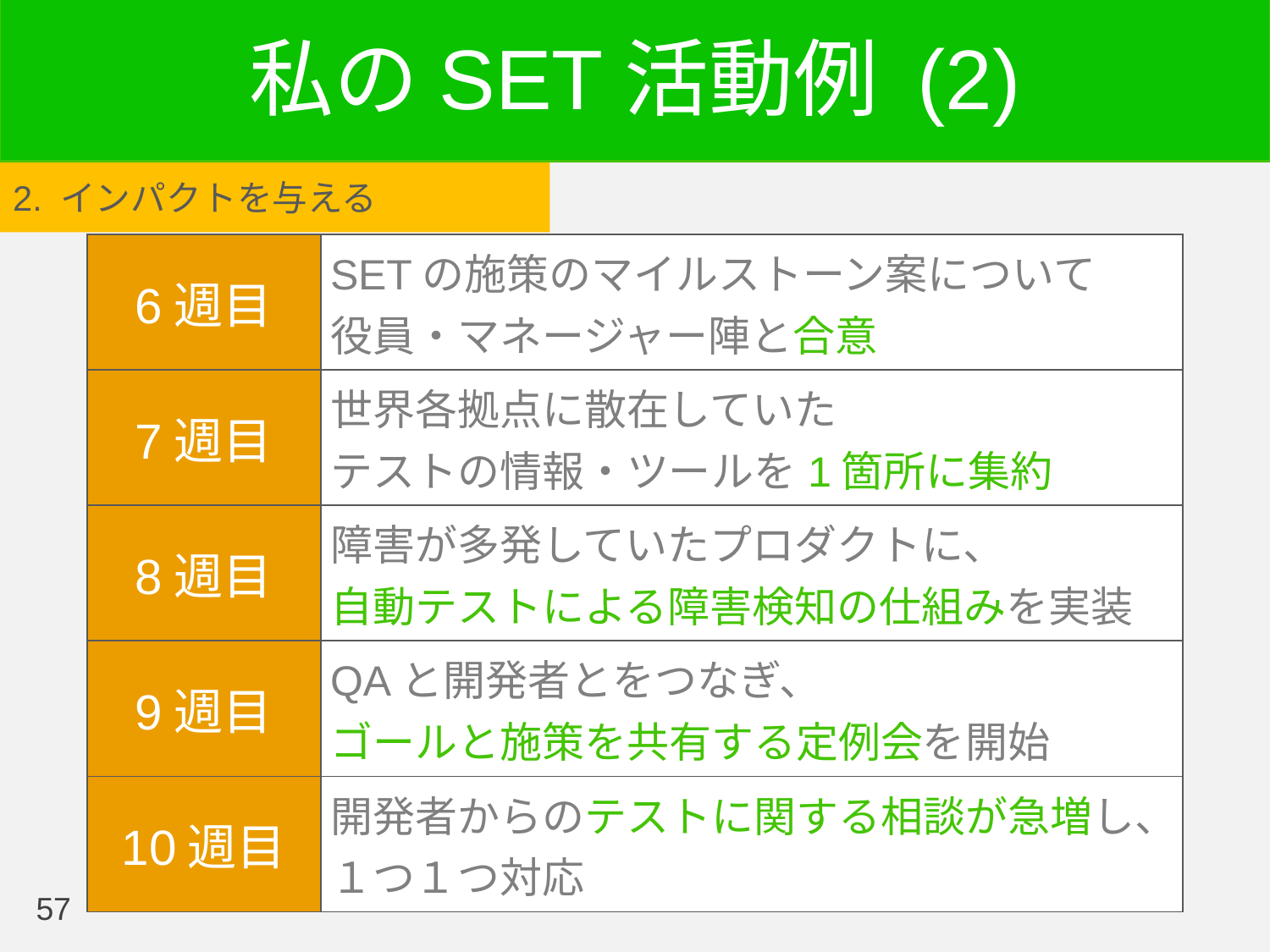

# 私のSET活動例 (2)
2. インパクトを与える
| 6週目 | SETの施策のマイルストーン案について 役員・マネージャー陣と合意 |
| --- | --- |
| 7週目 | 世界各拠点に散在していた テストの情報・ツールを1箇所に集約 |
| 8週目 | 障害が多発していたプロダクトに、 自動テストによる障害検知の仕組みを実装 |
| 9週目 | QAと開発者とをつなぎ、 ゴールと施策を共有する定例会を開始 |
| 10週目 | 開発者からのテストに関する相談が急増し、１つ１つ対応 |
57